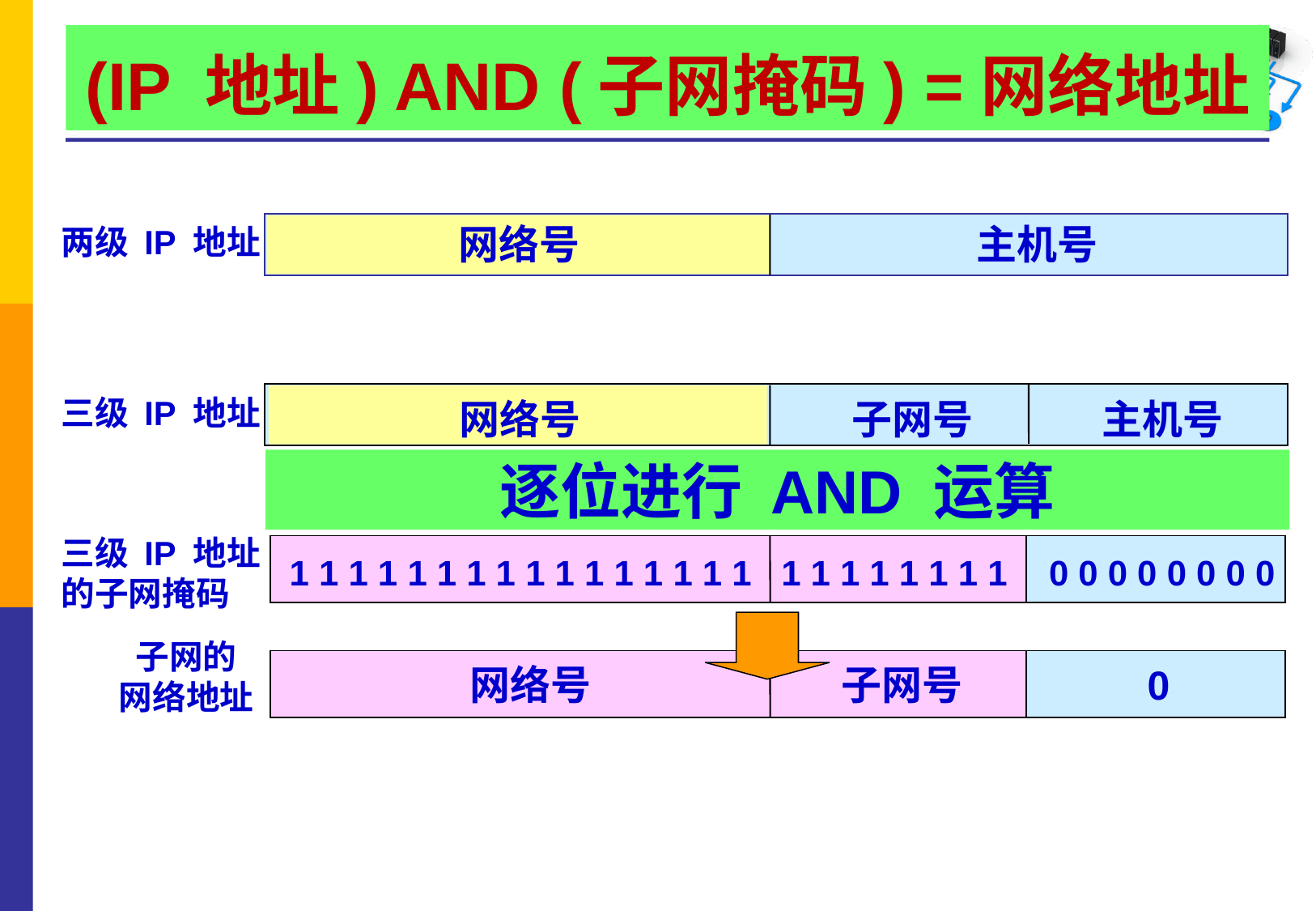

# (IP 地址) AND (子网掩码) =网络地址
网络号
主机号

两级 IP 地址

三级 IP 地址

网络号
子网号
主机号
逐位进行 AND 运算

主机号
网络号
子网号

三级 IP 地址
的子网掩码

1 1 1 1 1 1 1 1 1 1 1 1 1 1 1 1   1 1 1 1 1 1 1 1
0 0 0 0 0 0 0 0

子网的
网络地址

网络号
子网号
0